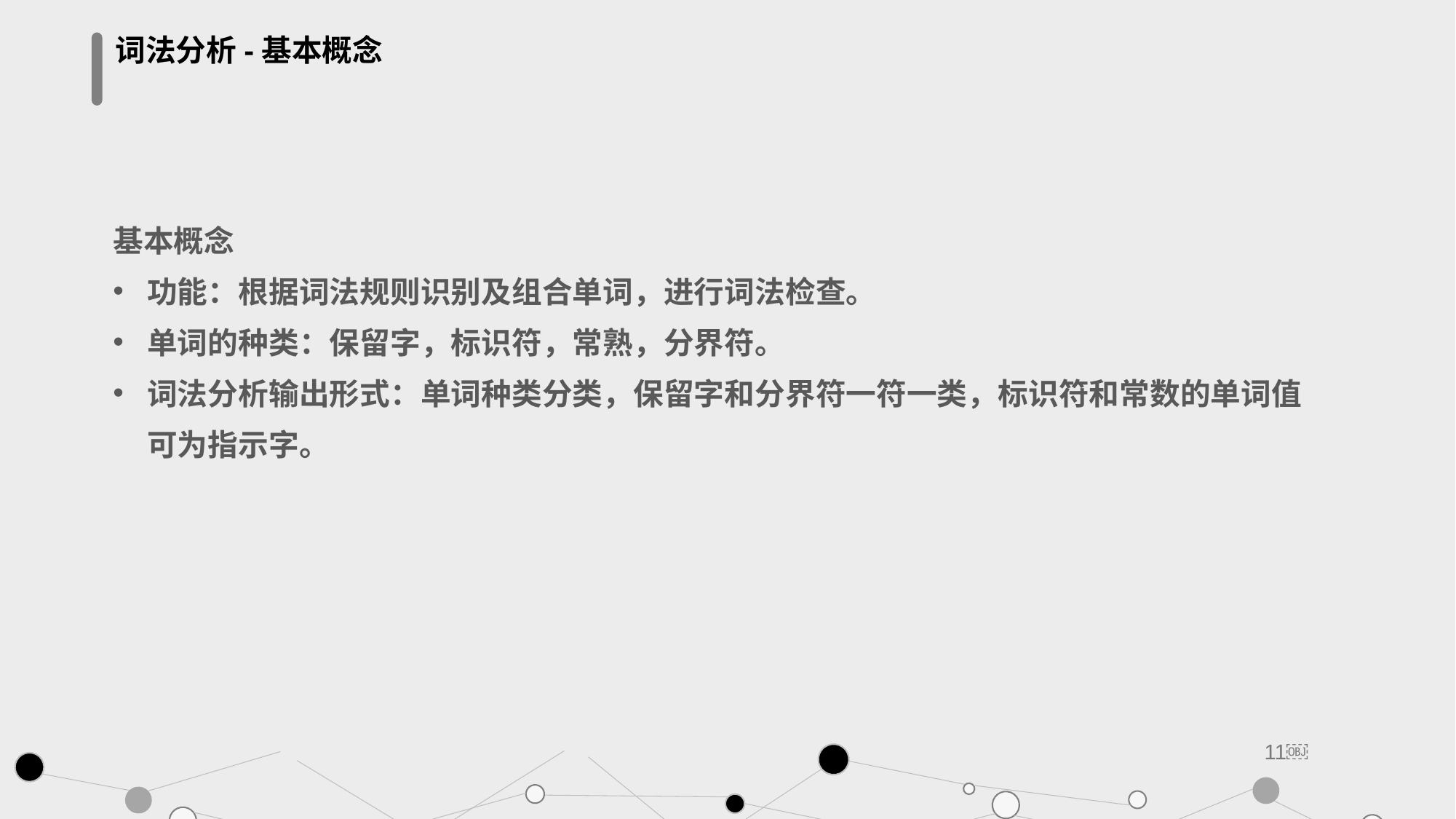

词法分析-基本概念

基本概念
功能：根据词法规则识别及组合单词，进行词法检查。
单词的种类：保留字，标识符，常熟，分界符。
词法分析输出形式：单词种类分类，保留字和分界符一符一类，标识符和常数的单词值可为指示字。